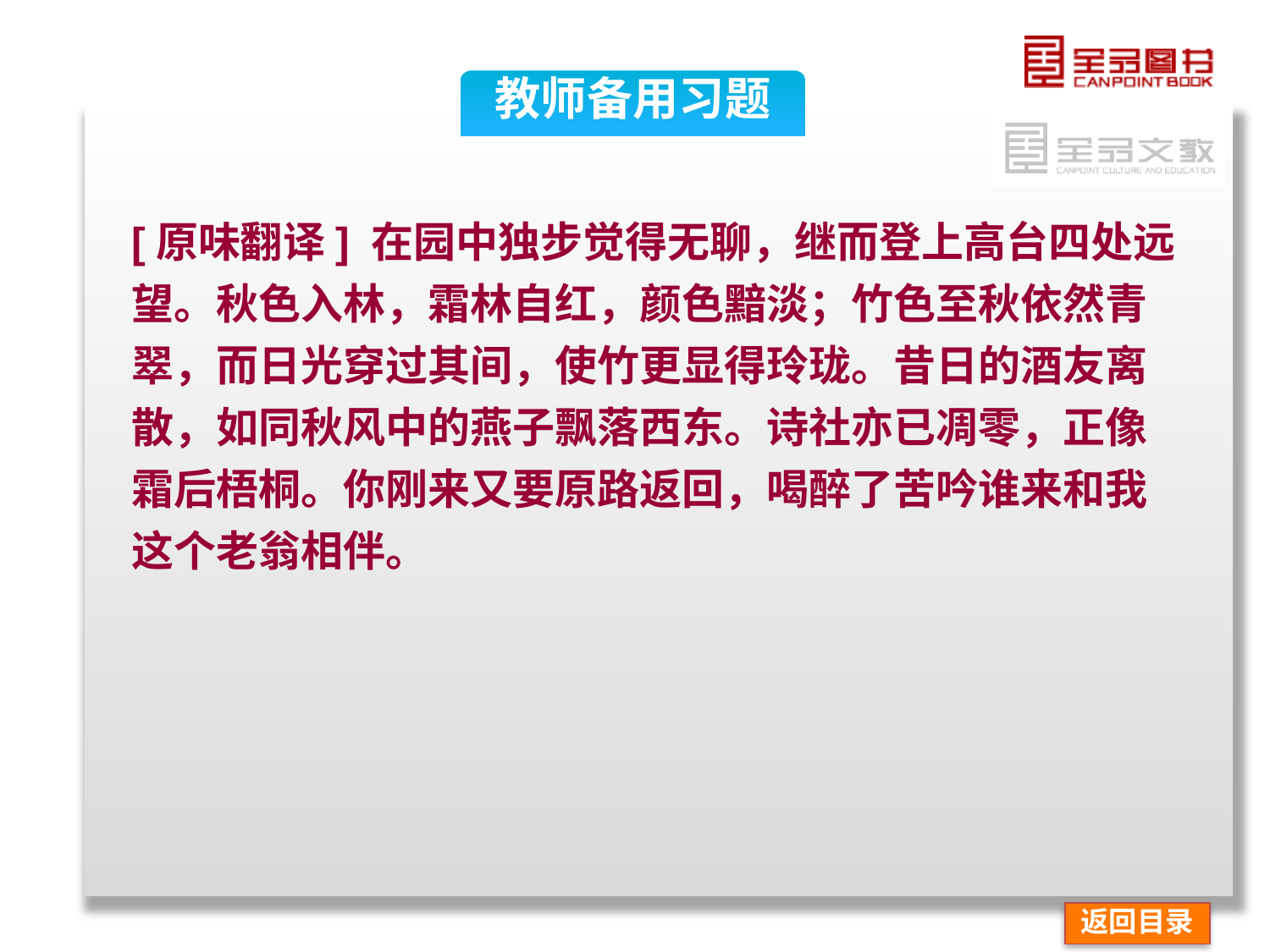

教师备用习题
[原味翻译] 在园中独步觉得无聊，继而登上高台四处远望。秋色入林，霜林自红，颜色黯淡；竹色至秋依然青翠，而日光穿过其间，使竹更显得玲珑。昔日的酒友离散，如同秋风中的燕子飘落西东。诗社亦已凋零，正像霜后梧桐。你刚来又要原路返回，喝醉了苦吟谁来和我这个老翁相伴。
返回目录